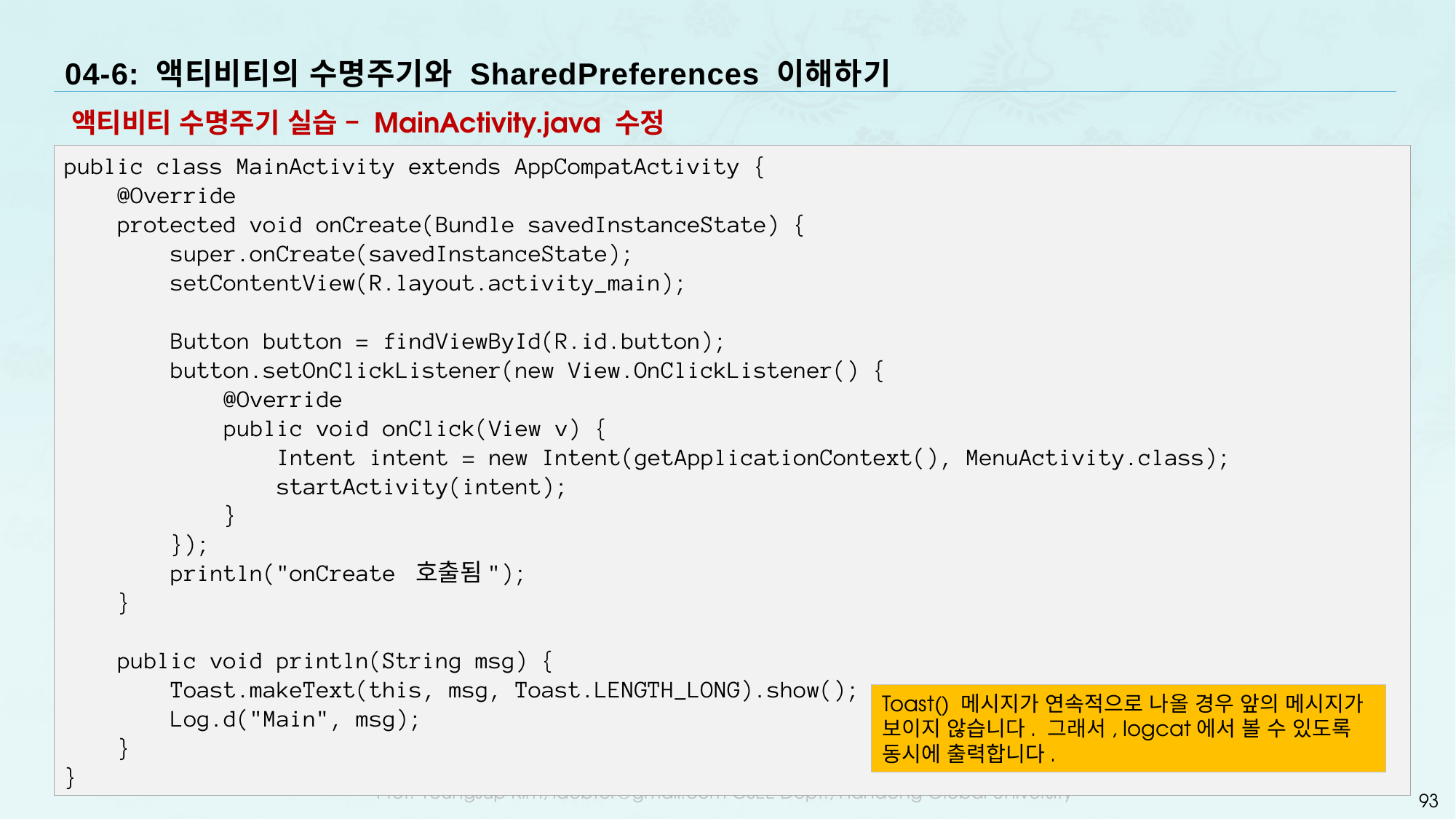

# 04-6: 액티비티의 수명주기와 SharedPreferences 이해하기
액티비티 수명주기 실습 – MainActivity.java 수정

public class MainActivity extends AppCompatActivity {
    @Override
    protected void onCreate(Bundle savedInstanceState) {
        super.onCreate(savedInstanceState);
        setContentView(R.layout.activity_main);

        Button button = findViewById(R.id.button);
        button.setOnClickListener(new View.OnClickListener() {
            @Override
            public void onClick(View v) {
                Intent intent = new Intent(getApplicationContext(), MenuActivity.class);
                startActivity(intent);
            }
        });
        println("onCreate 호출됨");
    }

    public void println(String msg) {
        Toast.makeText(this, msg, Toast.LENGTH_LONG).show();
        Log.d("Main", msg);
    }
}
Toast() 메시지가 연속적으로 나올 경우 앞의 메시지가 보이지 않습니다. 그래서, logcat에서 볼 수 있도록 동시에 출력합니다.
93